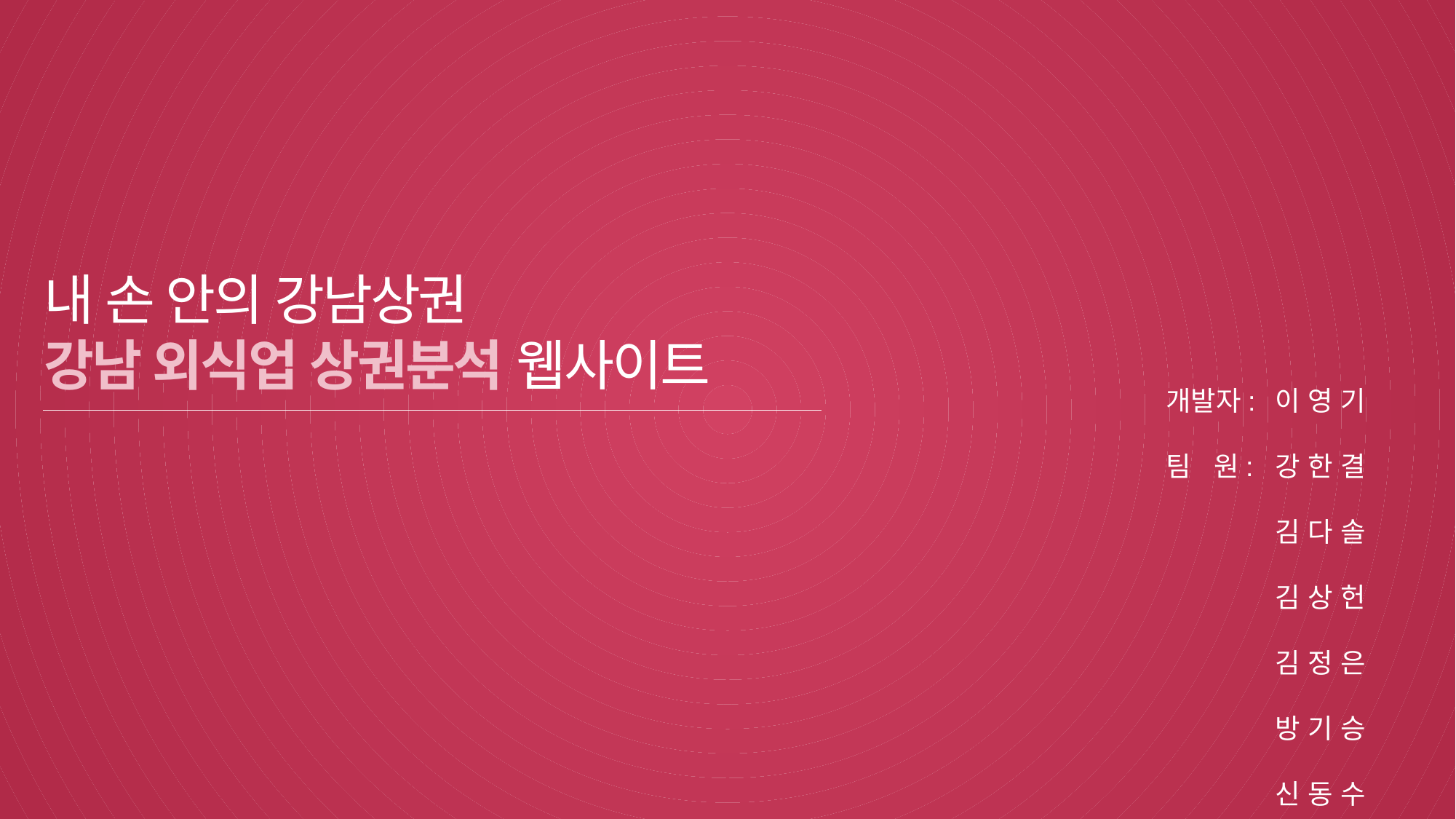

내 손 안의 강남상권
강남 외식업 상권분석 웹사이트
개발자:	이 영 기

팀   원:	강 한 결

	김 다 솔

	김 상 헌

	김 정 은

	방 기 승

	신 동 수